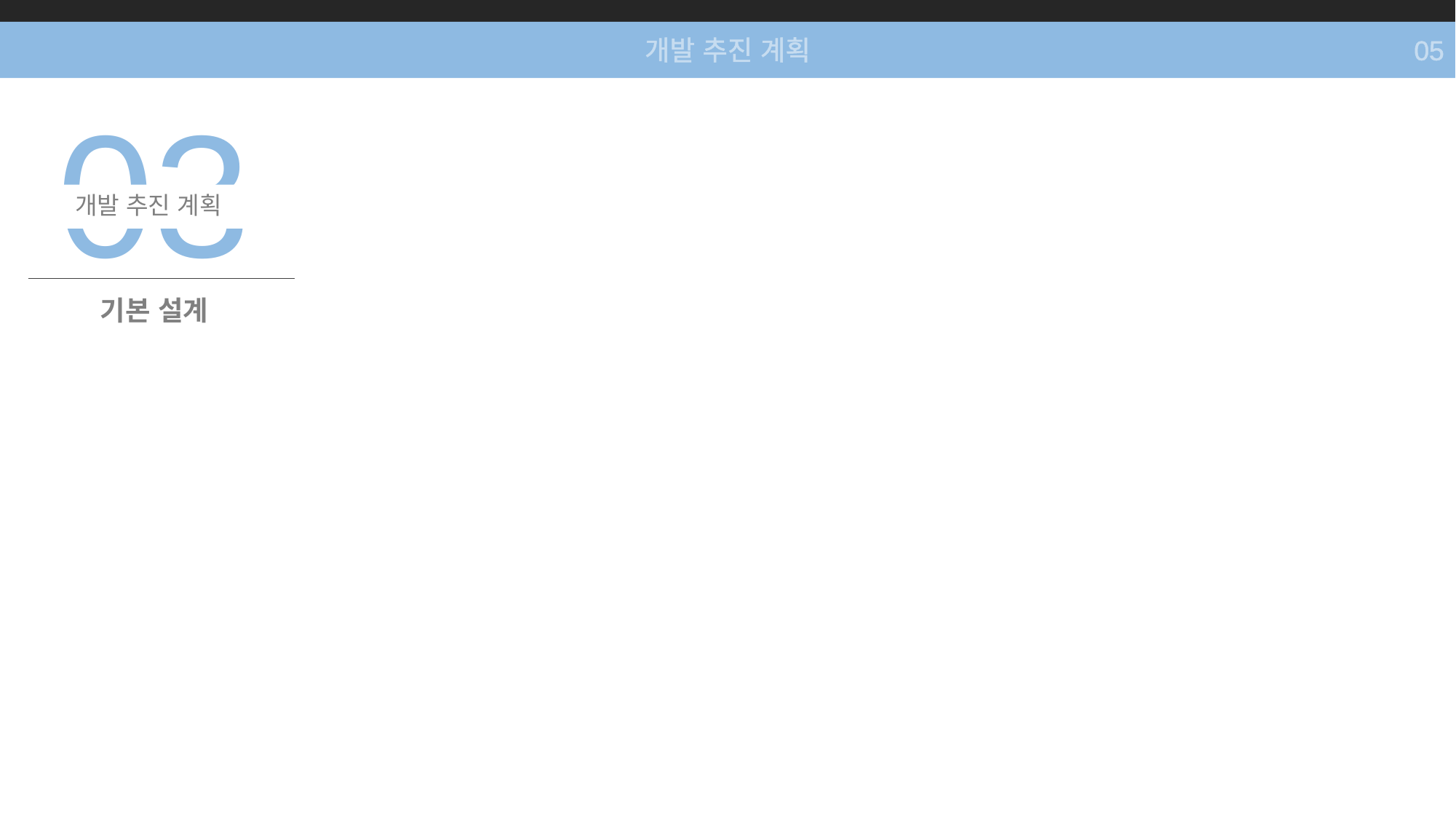

개발 추진 계획
05
03
개발 추진 계획

기본 설계